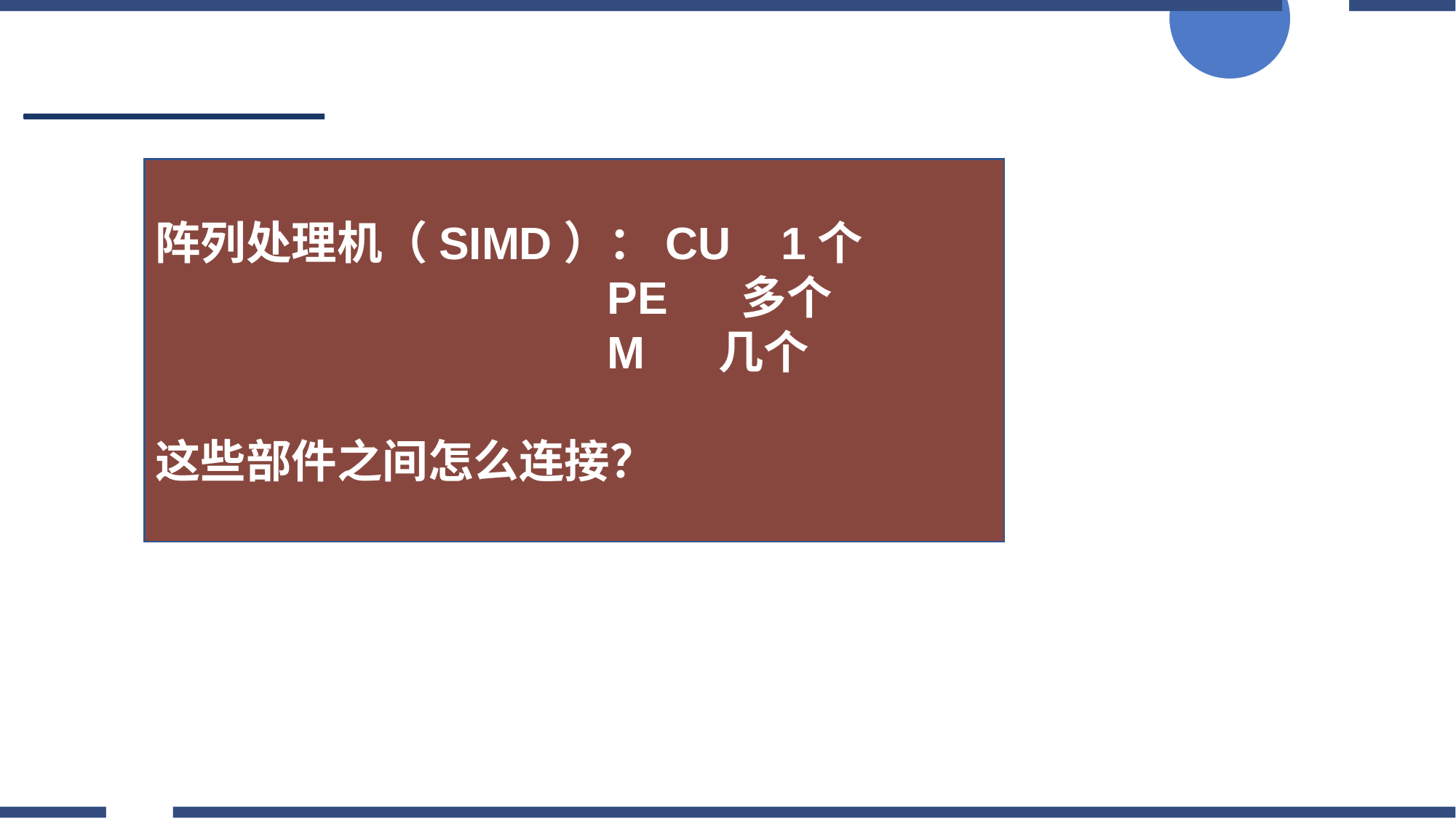

#
阵列处理机（SIMD）：CU    1个
                                    PE     多个
                                    M     几个

这些部件之间怎么连接？